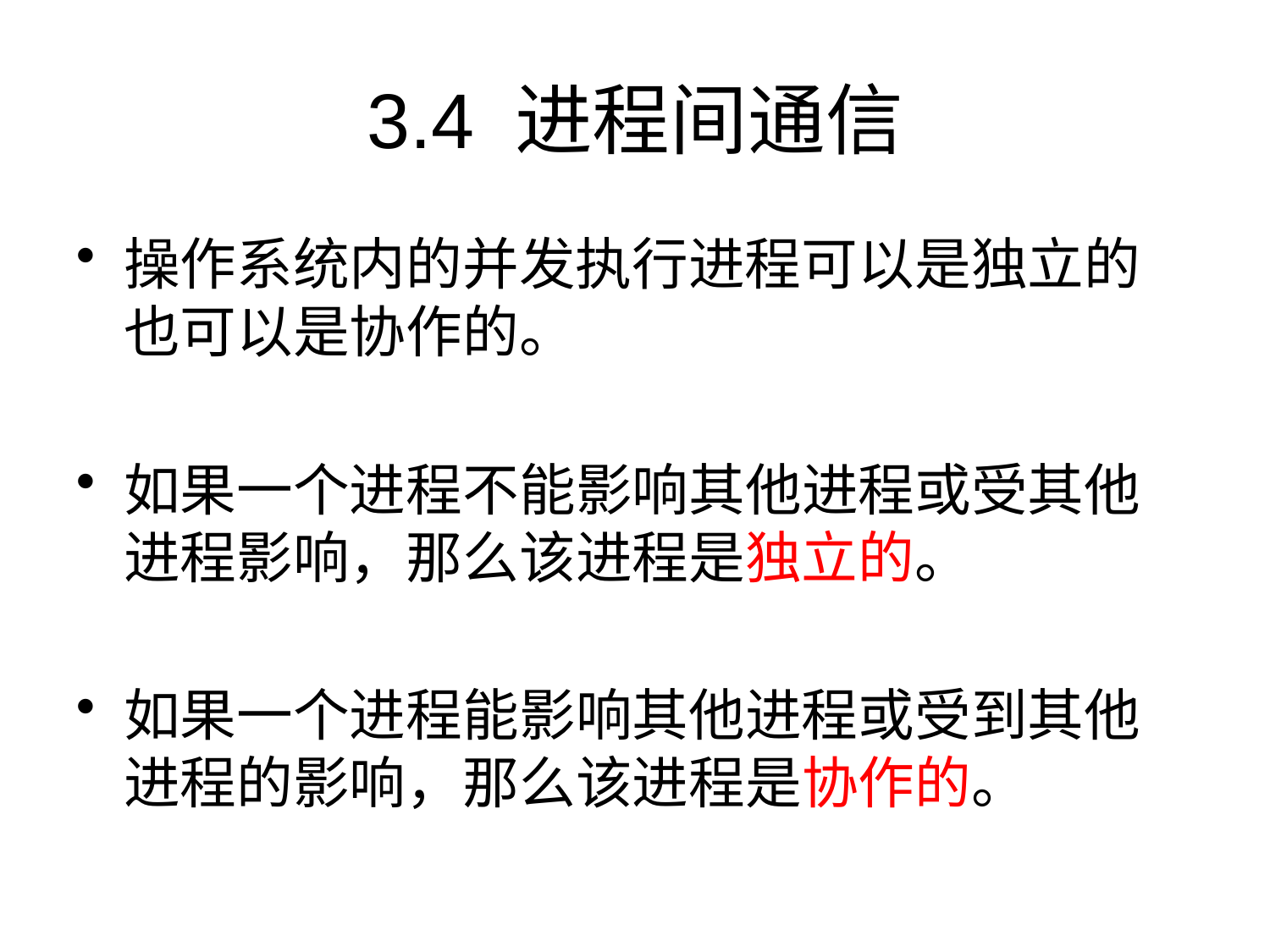

# 3.4 进程间通信
操作系统内的并发执行进程可以是独立的也可以是协作的。

如果一个进程不能影响其他进程或受其他进程影响，那么该进程是独立的。

如果一个进程能影响其他进程或受到其他进程的影响，那么该进程是协作的。